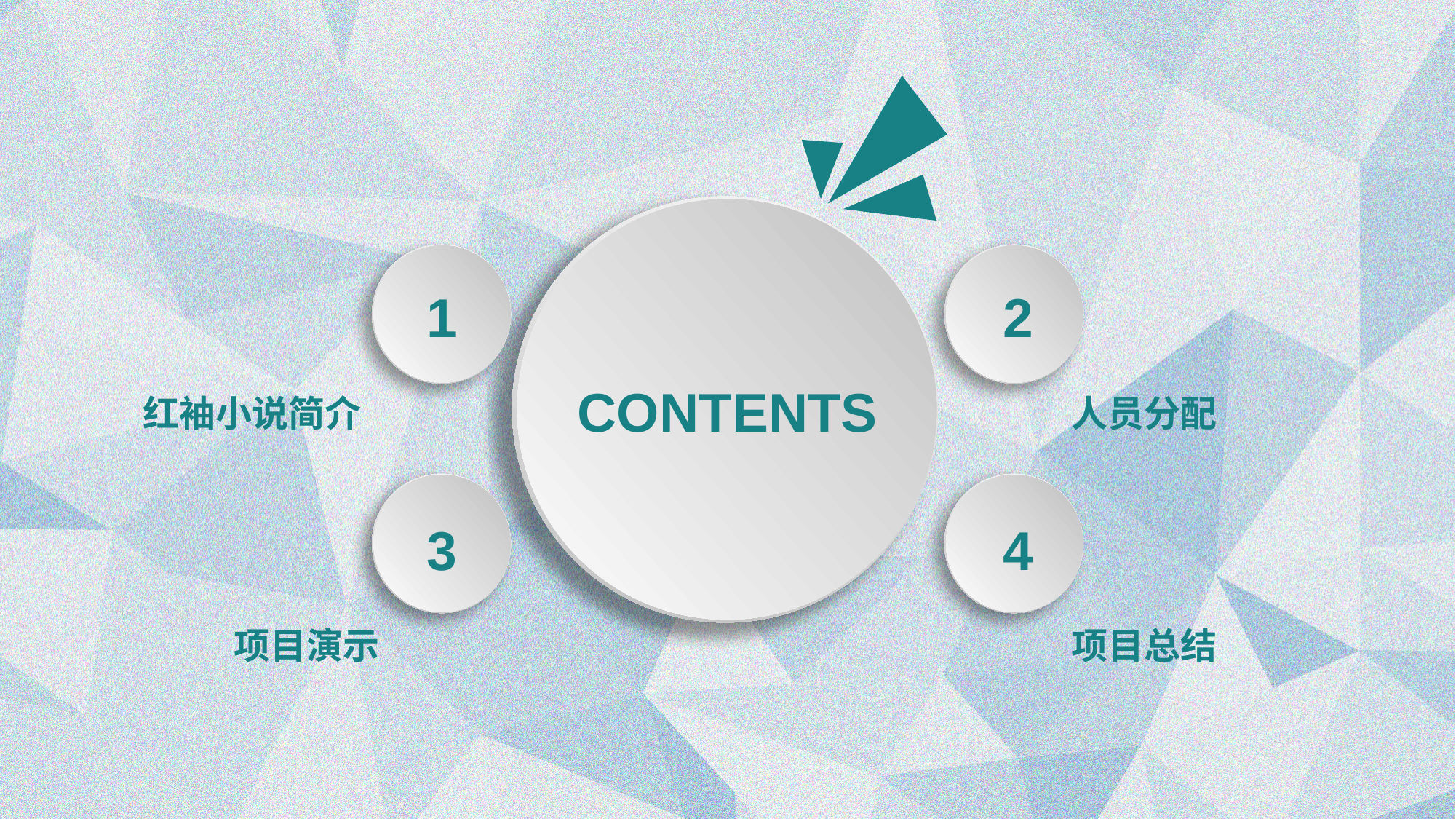

1
2
CONTENTS
红袖小说简介
人员分配

3
4
项目演示
项目总结